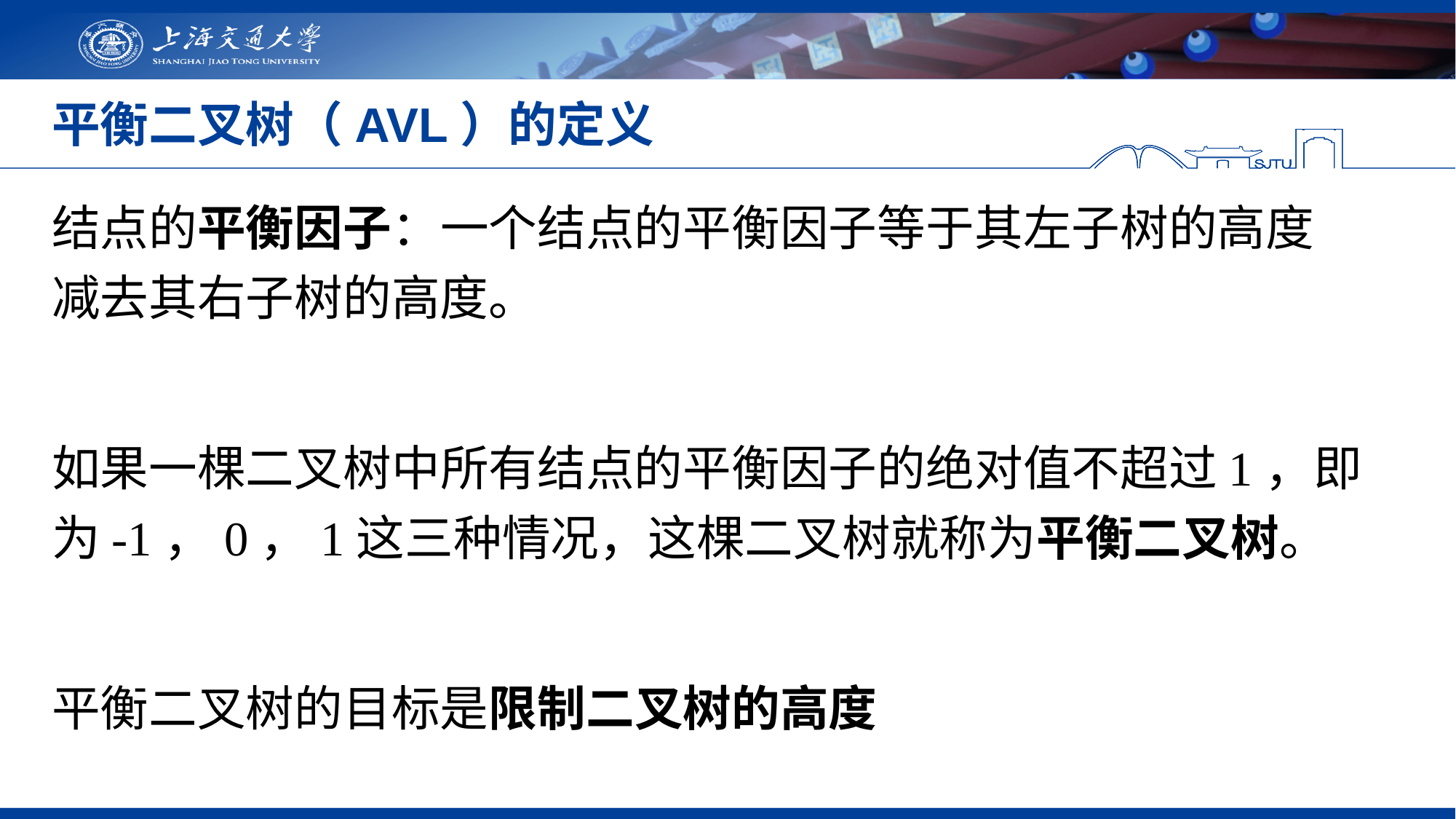

# 平衡二叉树（AVL）的定义
结点的平衡因子：一个结点的平衡因子等于其左子树的高度减去其右子树的高度。

如果一棵二叉树中所有结点的平衡因子的绝对值不超过1，即为-1，0，1这三种情况，这棵二叉树就称为平衡二叉树。

平衡二叉树的目标是限制二叉树的高度